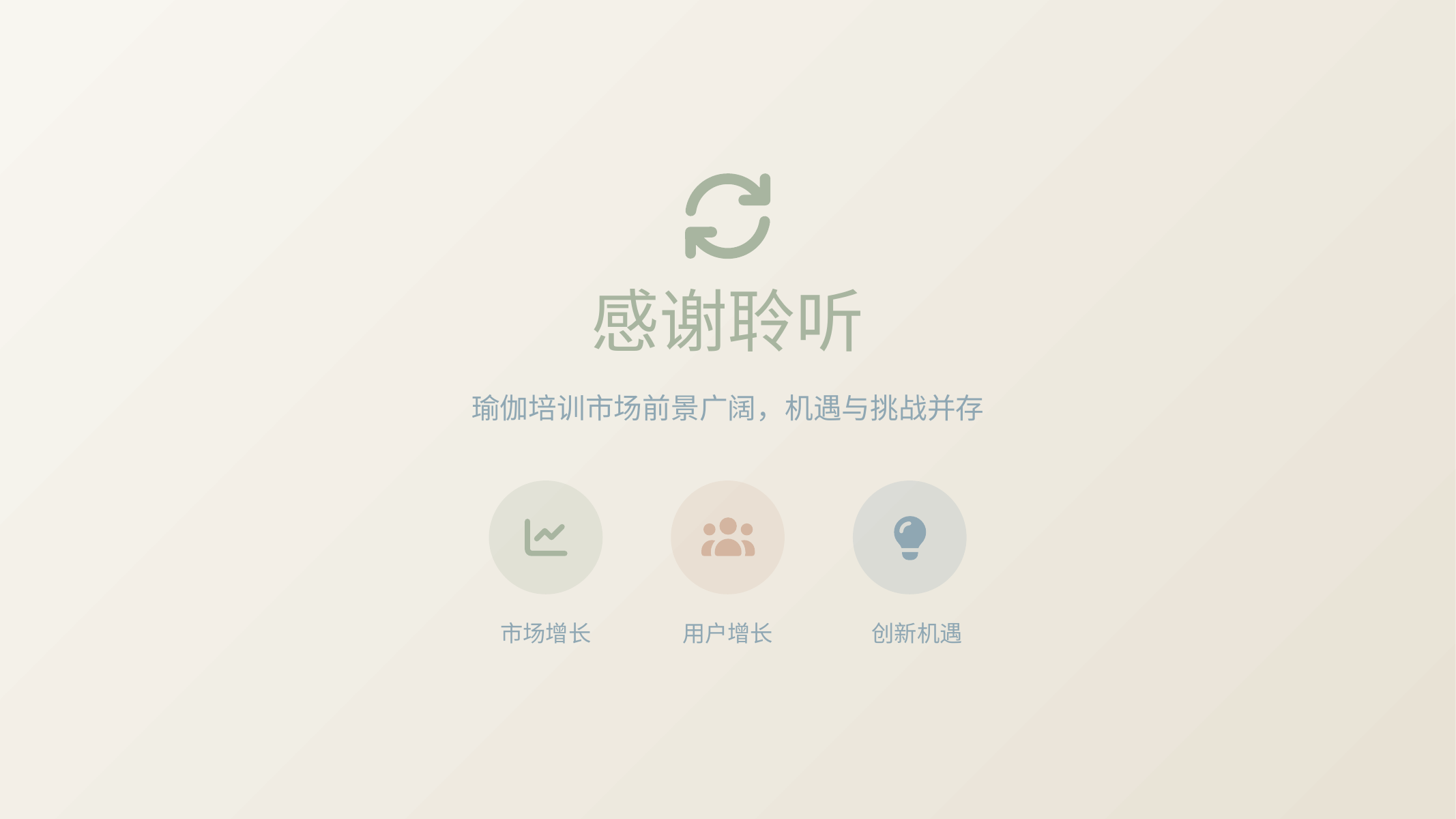

感谢聆听
瑜伽培训市场前景广阔，机遇与挑战并存

市场增长
用户增长
创新机遇